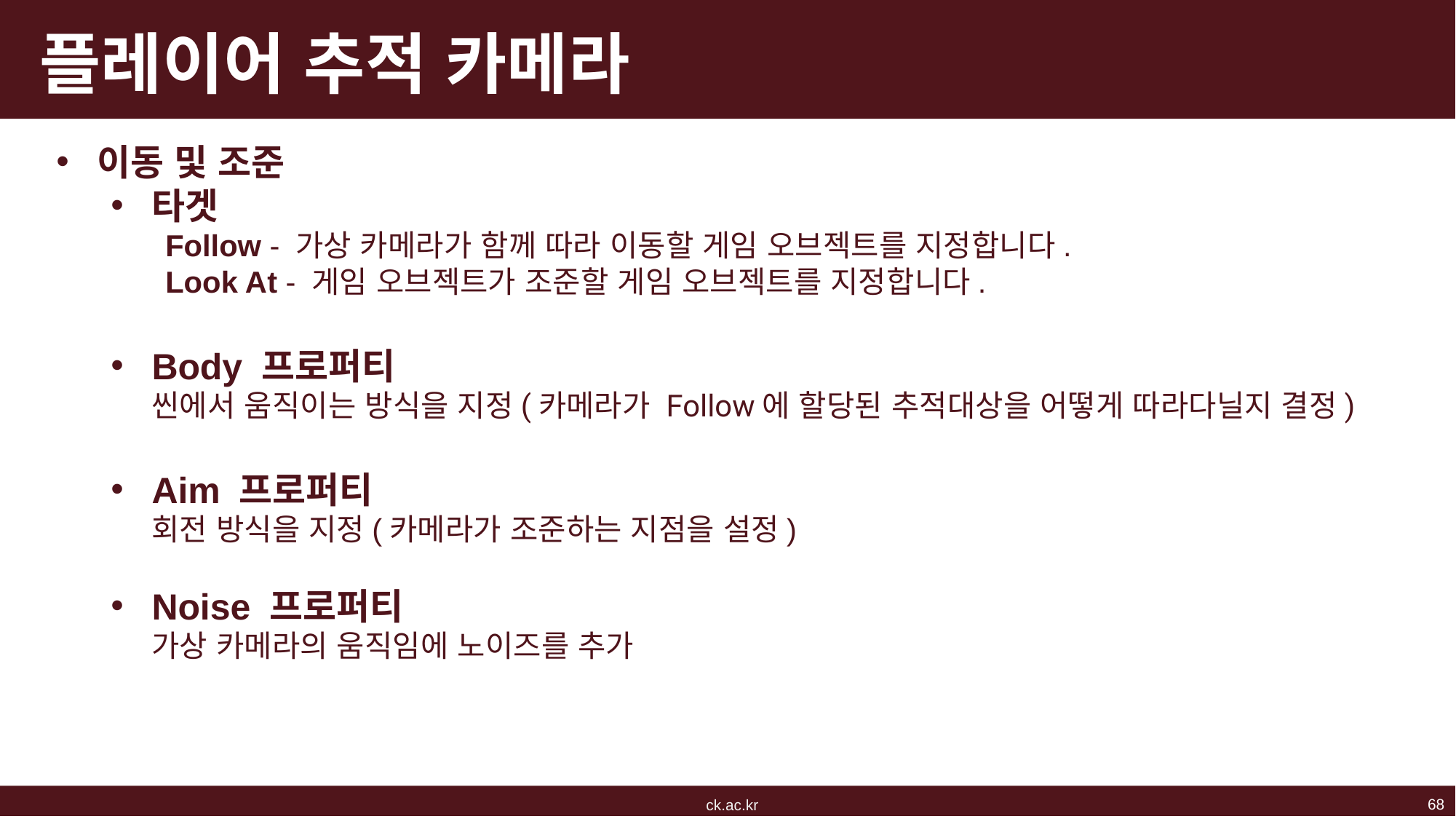

# 플레이어 추적 카메라
이동 및 조준
타겟
Follow - 가상 카메라가 함께 따라 이동할 게임 오브젝트를 지정합니다.
Look At - 게임 오브젝트가 조준할 게임 오브젝트를 지정합니다.

Body 프로퍼티
씬에서 움직이는 방식을 지정(카메라가 Follow에 할당된 추적대상을 어떻게 따라다닐지 결정)

Aim 프로퍼티
회전 방식을 지정(카메라가 조준하는 지점을 설정)

Noise 프로퍼티
가상 카메라의 움직임에 노이즈를 추가
68
ck.ac.kr